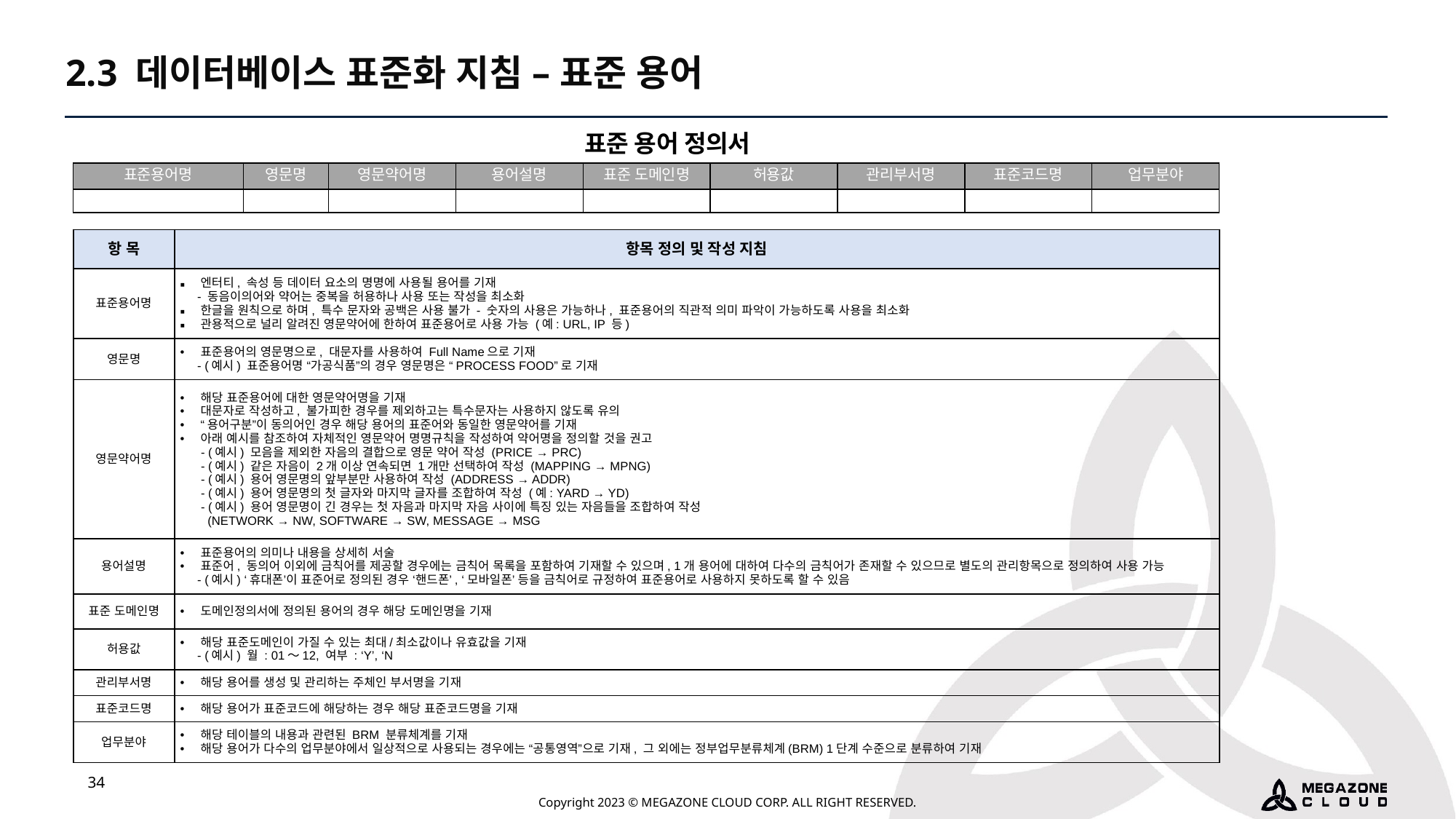

2.3 데이터베이스 표준화 지침 – 표준 용어
표준 용어 정의서
| 표준용어명 | 영문명 | 영문약어명 | 용어설명 | 표준 도메인명 | 허용값 | 관리부서명 | 표준코드명 | 업무분야 |
| --- | --- | --- | --- | --- | --- | --- | --- | --- |
|  |  |  |  |  |  |  |  |  |
| 항 목 | 항목 정의 및 작성 지침 |
| --- | --- |
| 표준용어명 | 엔터티, 속성 등 데이터 요소의 명명에 사용될 용어를 기재 - 동음이의어와 약어는 중복을 허용하나 사용 또는 작성을 최소화 한글을 원칙으로 하며, 특수 문자와 공백은 사용 불가 - 숫자의 사용은 가능하나, 표준용어의 직관적 의미 파악이 가능하도록 사용을 최소화 관용적으로 널리 알려진 영문약어에 한하여 표준용어로 사용 가능 (예: URL, IP 등) |
| 영문명 | 표준용어의 영문명으로, 대문자를 사용하여 Full Name으로 기재 - (예시) 표준용어명 “가공식품”의 경우 영문명은 “PROCESS FOOD”로 기재 |
| 영문약어명 | 해당 표준용어에 대한 영문약어명을 기재 대문자로 작성하고, 불가피한 경우를 제외하고는 특수문자는 사용하지 않도록 유의 “용어구분”이 동의어인 경우 해당 용어의 표준어와 동일한 영문약어를 기재 아래 예시를 참조하여 자체적인 영문약어 명명규칙을 작성하여 약어명을 정의할 것을 권고 - (예시) 모음을 제외한 자음의 결합으로 영문 약어 작성 (PRICE → PRC) - (예시) 같은 자음이 2개 이상 연속되면 1개만 선택하여 작성 (MAPPING → MPNG) - (예시) 용어 영문명의 앞부분만 사용하여 작성 (ADDRESS → ADDR) - (예시) 용어 영문명의 첫 글자와 마지막 글자를 조합하여 작성 (예: YARD → YD) - (예시) 용어 영문명이 긴 경우는 첫 자음과 마지막 자음 사이에 특징 있는 자음들을 조합하여 작성 (NETWORK → NW, SOFTWARE → SW, MESSAGE → MSG |
| 용어설명 | 표준용어의 의미나 내용을 상세히 서술 표준어, 동의어 이외에 금칙어를 제공할 경우에는 금칙어 목록을 포함하여 기재할 수 있으며, 1개 용어에 대하여 다수의 금칙어가 존재할 수 있으므로 별도의 관리항목으로 정의하여 사용 가능 - (예시) ‘휴대폰’이 표준어로 정의된 경우 ‘핸드폰’, ‘모바일폰’ 등을 금칙어로 규정하여 표준용어로 사용하지 못하도록 할 수 있음 |
| 표준 도메인명 | 도메인정의서에 정의된 용어의 경우 해당 도메인명을 기재 |
| 허용값 | 해당 표준도메인이 가질 수 있는 최대/최소값이나 유효값을 기재 - (예시) 월 : 01～12, 여부 : ‘Y’, ‘N |
| 관리부서명 | 해당 용어를 생성 및 관리하는 주체인 부서명을 기재 |
| 표준코드명 | 해당 용어가 표준코드에 해당하는 경우 해당 표준코드명을 기재 |
| 업무분야 | 해당 테이블의 내용과 관련된 BRM 분류체계를 기재 해당 용어가 다수의 업무분야에서 일상적으로 사용되는 경우에는 “공통영역”으로 기재, 그 외에는 정부업무분류체계(BRM) 1단계 수준으로 분류하여 기재 |